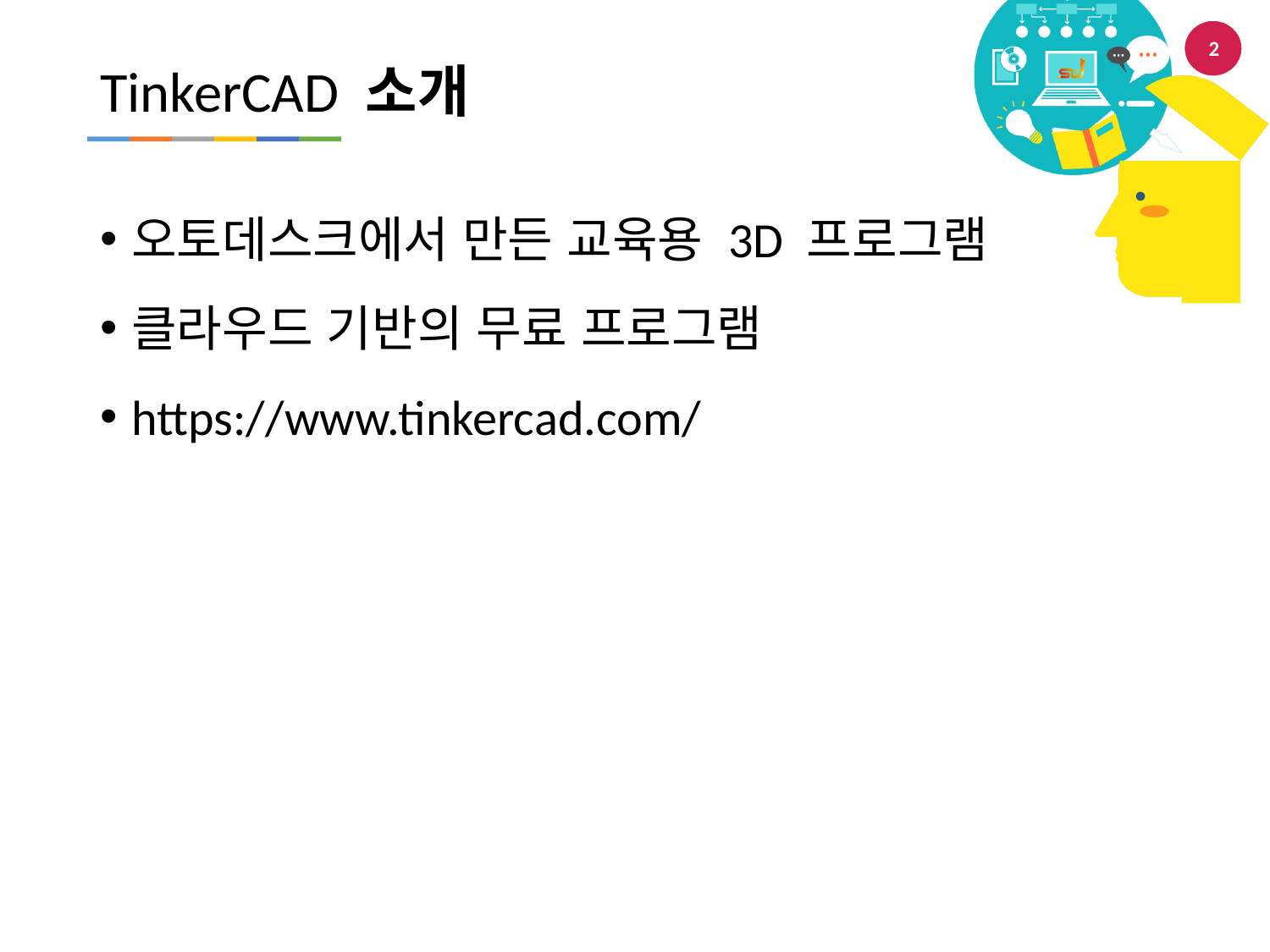

2
# TinkerCAD 소개
오토데스크에서 만든 교육용 3D 프로그램
클라우드 기반의 무료 프로그램
https://www.tinkercad.com/